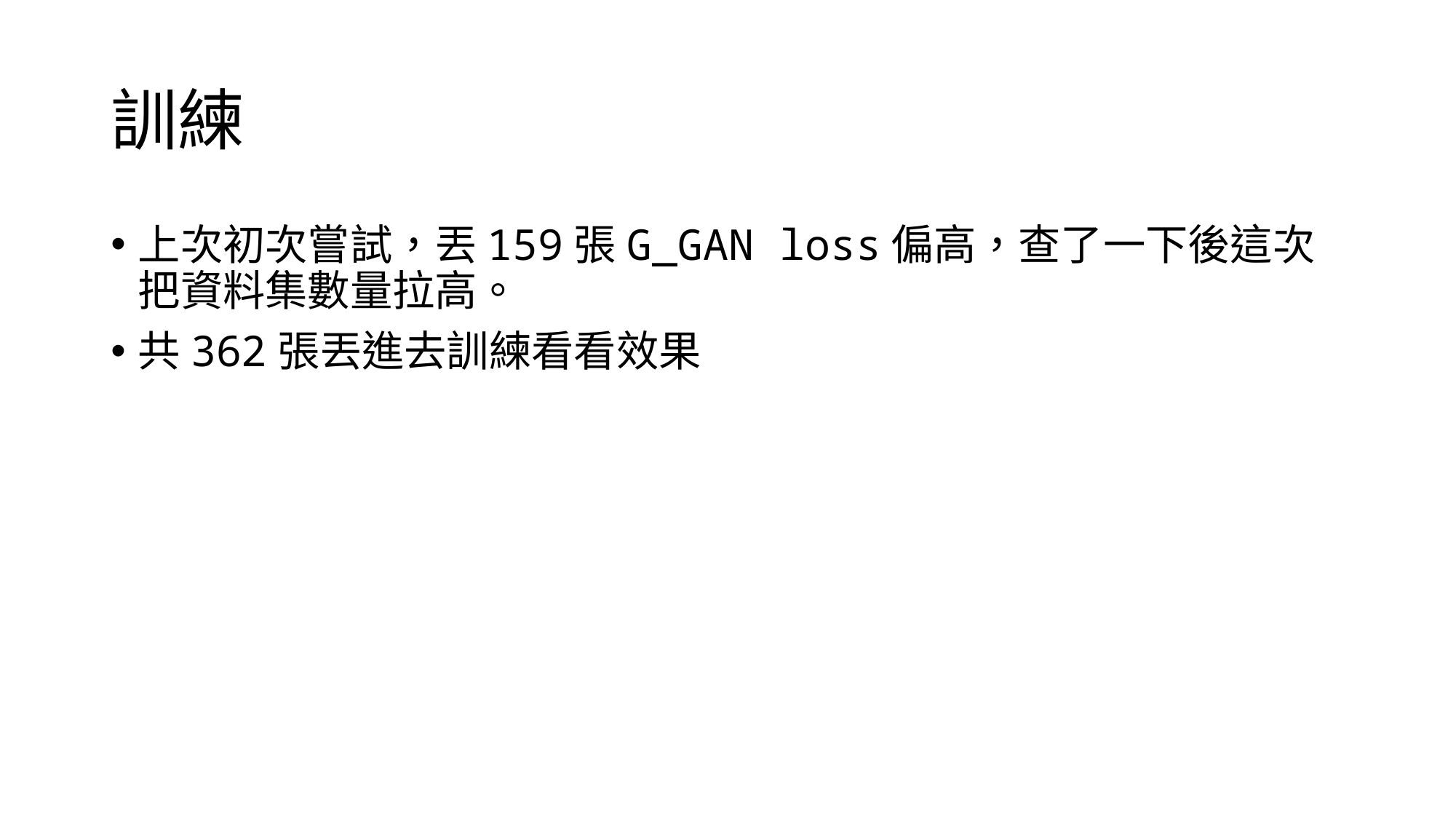

# 訓練
上次初次嘗試，丟159張G_GAN loss偏高，查了一下後這次把資料集數量拉高。
共362張丟進去訓練看看效果